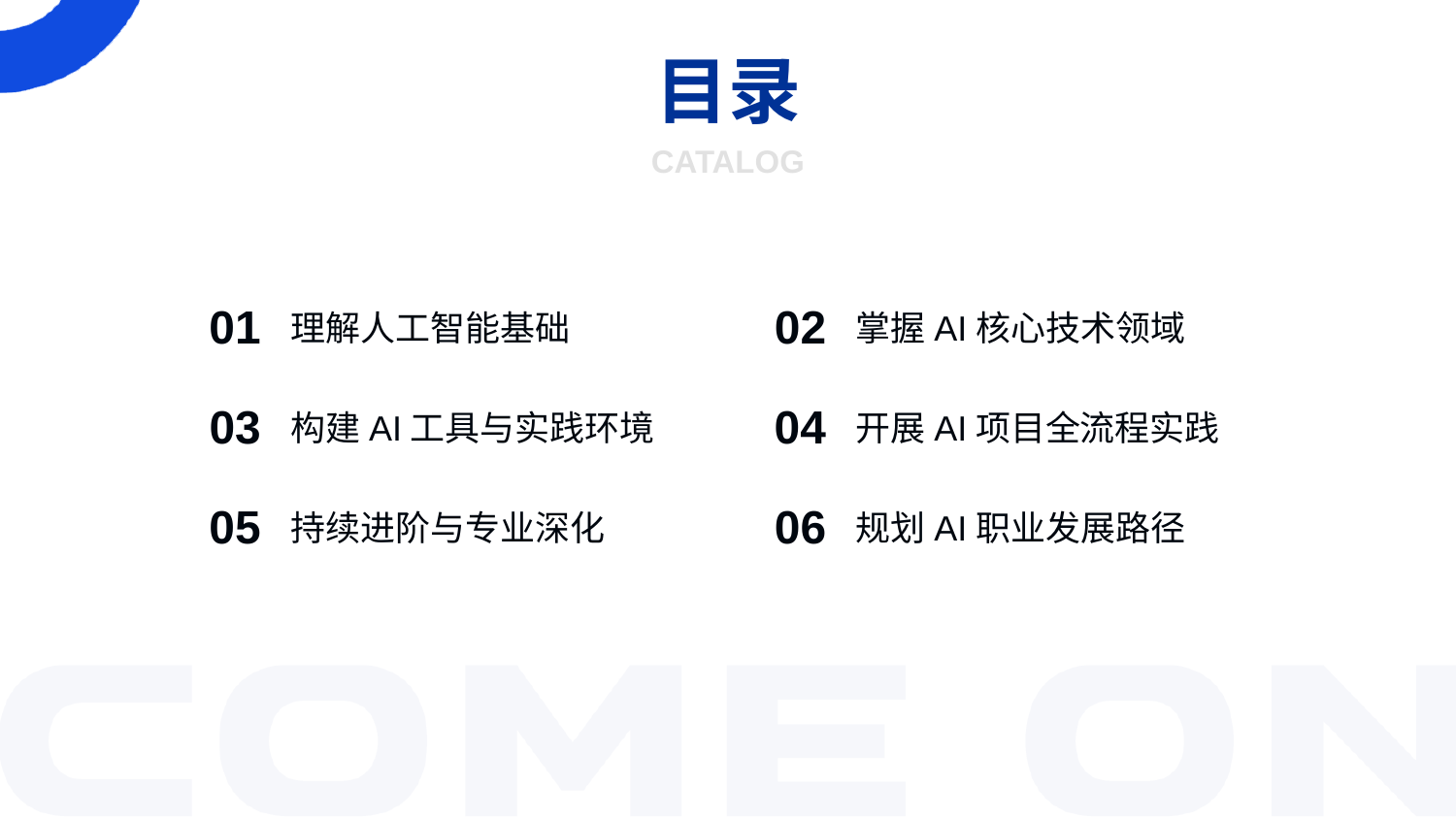

目录
CATALOG
01
02
理解人工智能基础
掌握AI核心技术领域
04
03
开展AI项目全流程实践
构建AI工具与实践环境
05
06
持续进阶与专业深化
规划AI职业发展路径